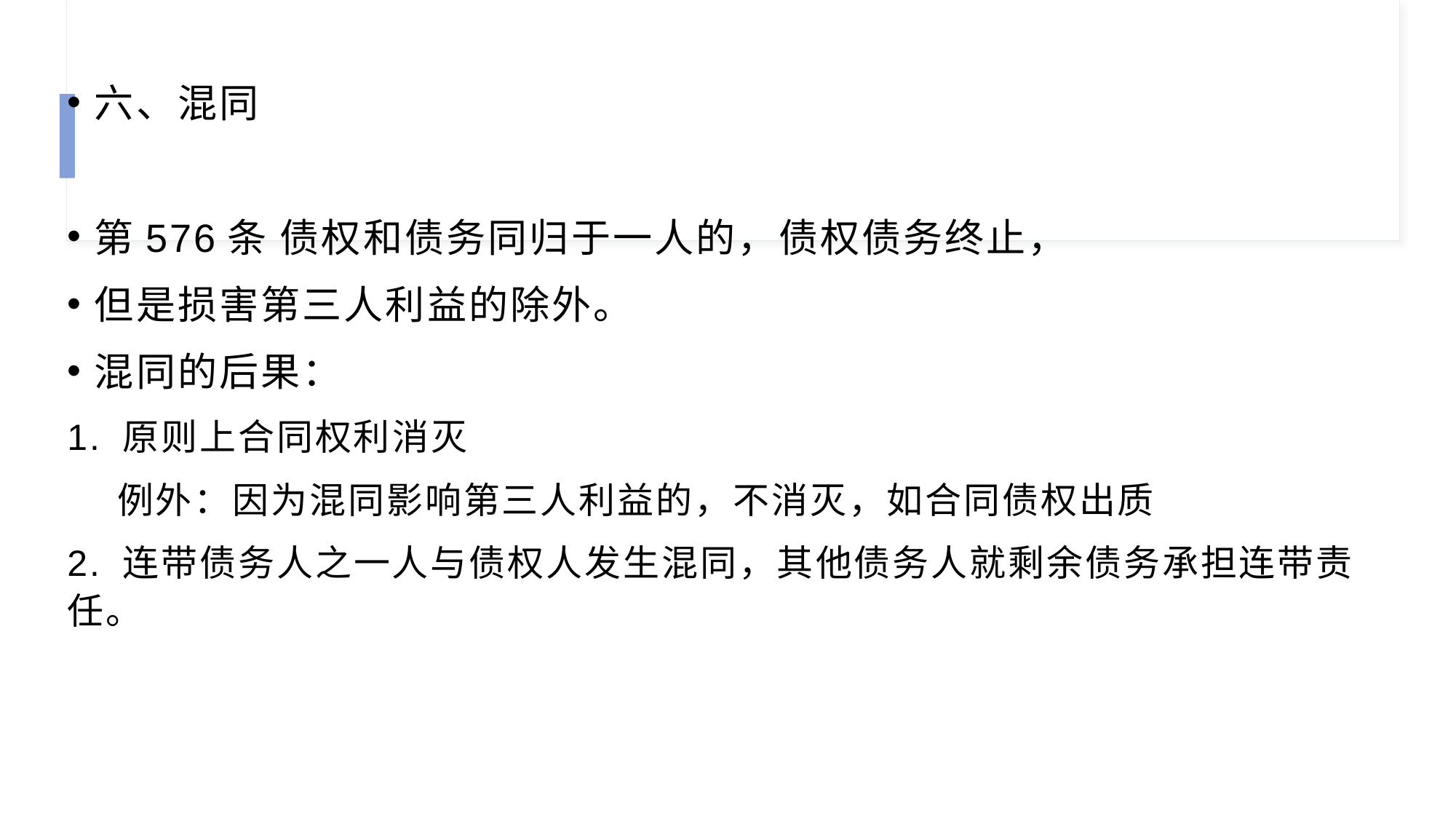

六、混同

第576条 债权和债务同归于一人的，债权债务终止，
但是损害第三人利益的除外。
混同的后果：
1. 原则上合同权利消灭
    例外：因为混同影响第三人利益的，不消灭，如合同债权出质
2. 连带债务人之一人与债权人发生混同，其他债务人就剩余债务承担连带责任。